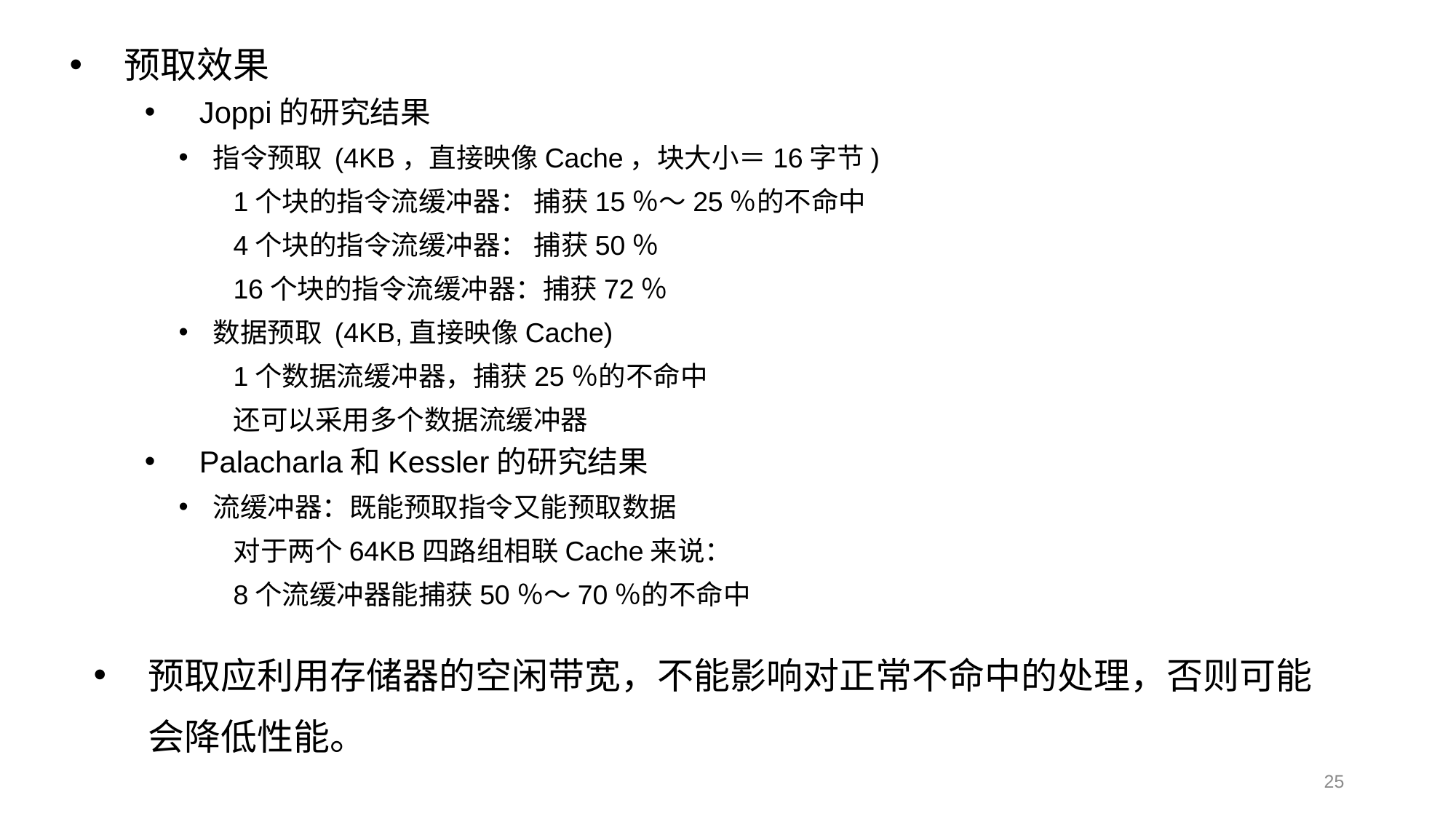

预取效果
Joppi的研究结果
指令预取 (4KB，直接映像Cache，块大小＝16字节)
1个块的指令流缓冲器： 捕获15％～25％的不命中
4个块的指令流缓冲器： 捕获50％
16个块的指令流缓冲器：捕获72％
数据预取 (4KB,直接映像Cache)
1个数据流缓冲器，捕获25％的不命中
还可以采用多个数据流缓冲器
Palacharla和Kessler的研究结果
流缓冲器：既能预取指令又能预取数据
对于两个64KB四路组相联Cache来说：
8个流缓冲器能捕获50％～70％的不命中
预取应利用存储器的空闲带宽，不能影响对正常不命中的处理，否则可能会降低性能。
25